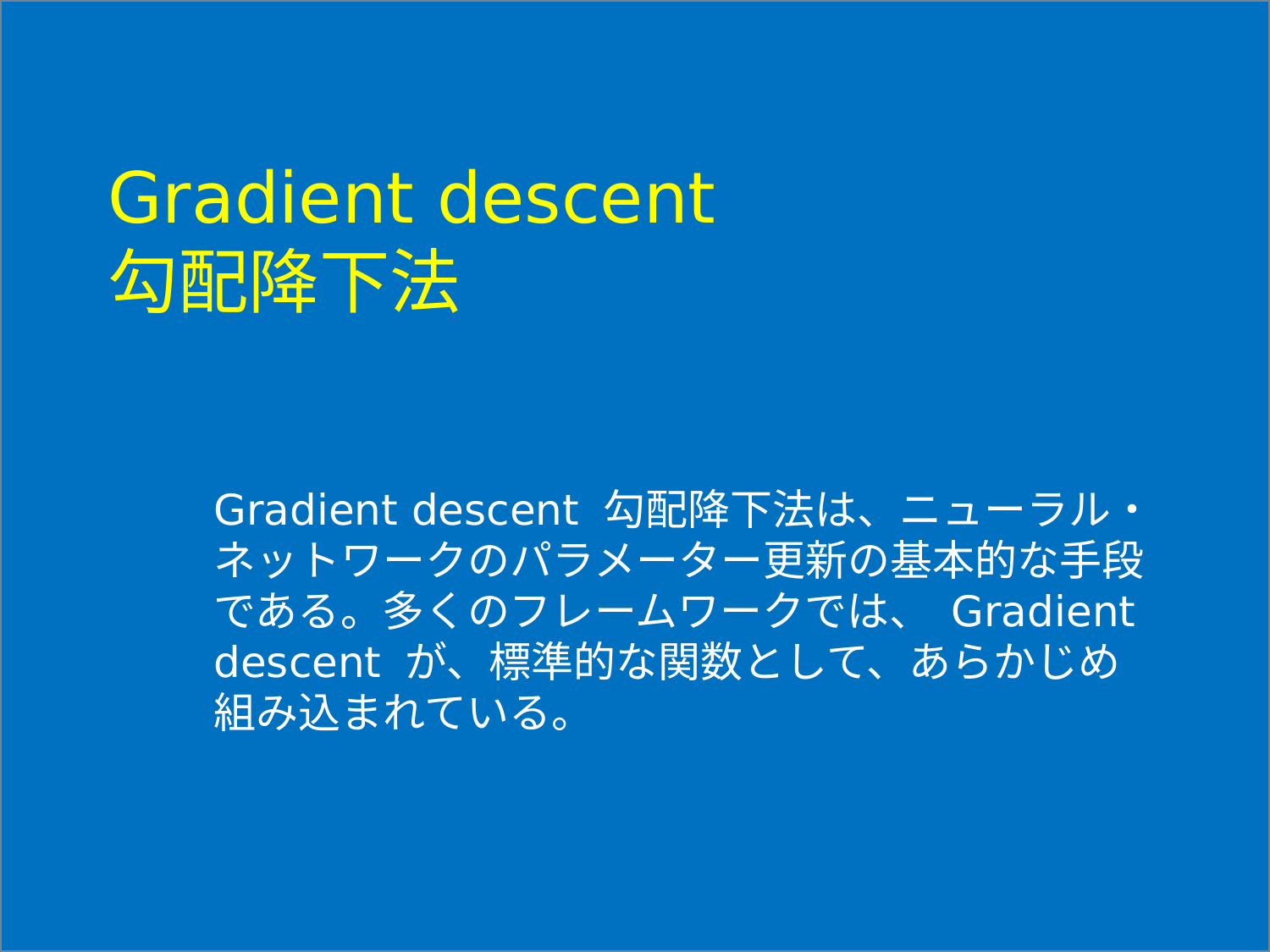

# Gradient descent 勾配降下法
Gradient descent 勾配降下法は、ニューラル・ネットワークのパラメーター更新の基本的な手段である。多くのフレームワークでは、 Gradient descent が、標準的な関数として、あらかじめ組み込まれている。